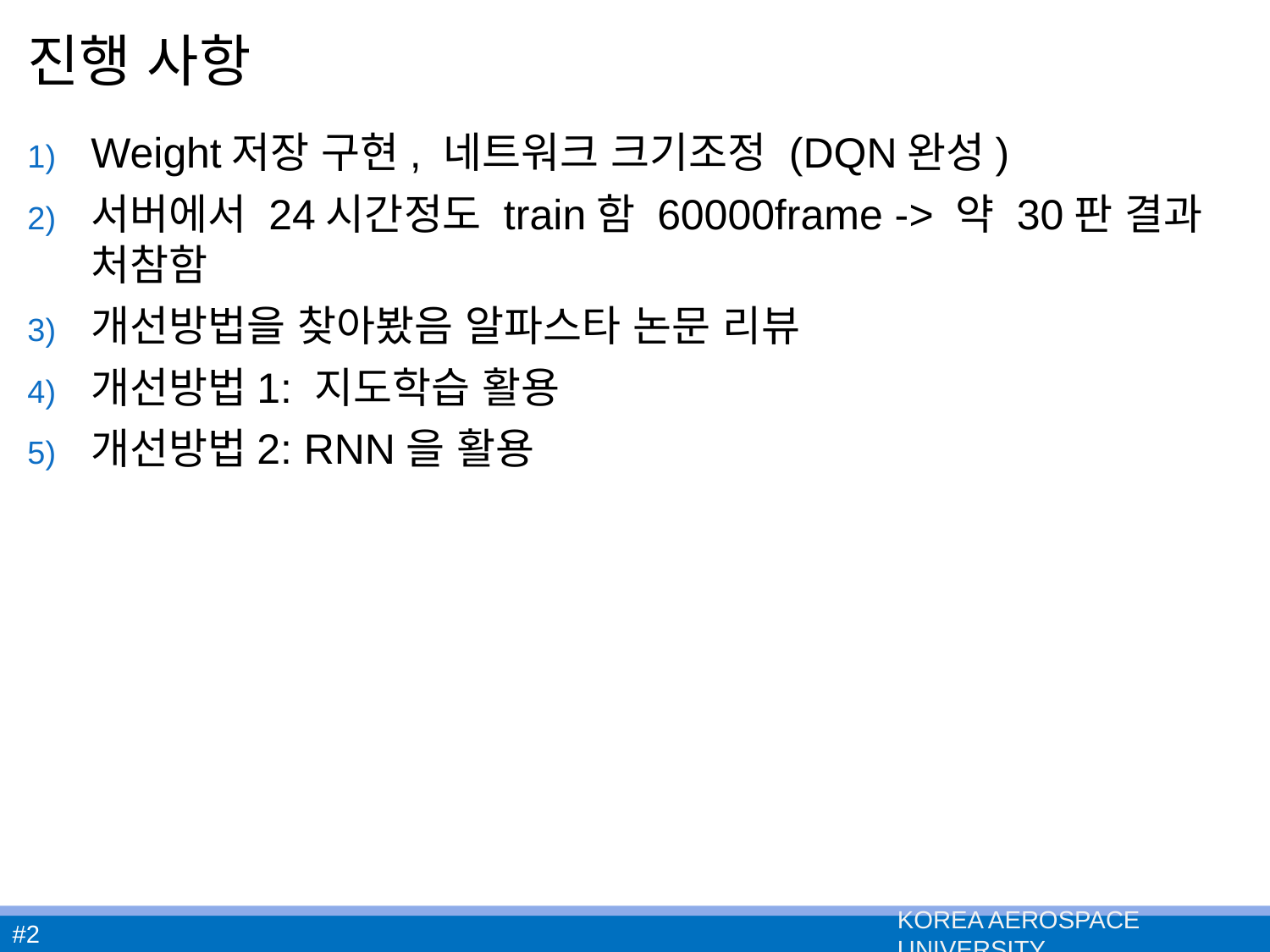

# 진행 사항
Weight저장 구현, 네트워크 크기조정 (DQN완성)
서버에서 24시간정도 train함 60000frame -> 약 30판 결과 처참함
개선방법을 찾아봤음 알파스타 논문 리뷰
개선방법1: 지도학습 활용
개선방법2: RNN을 활용
#2